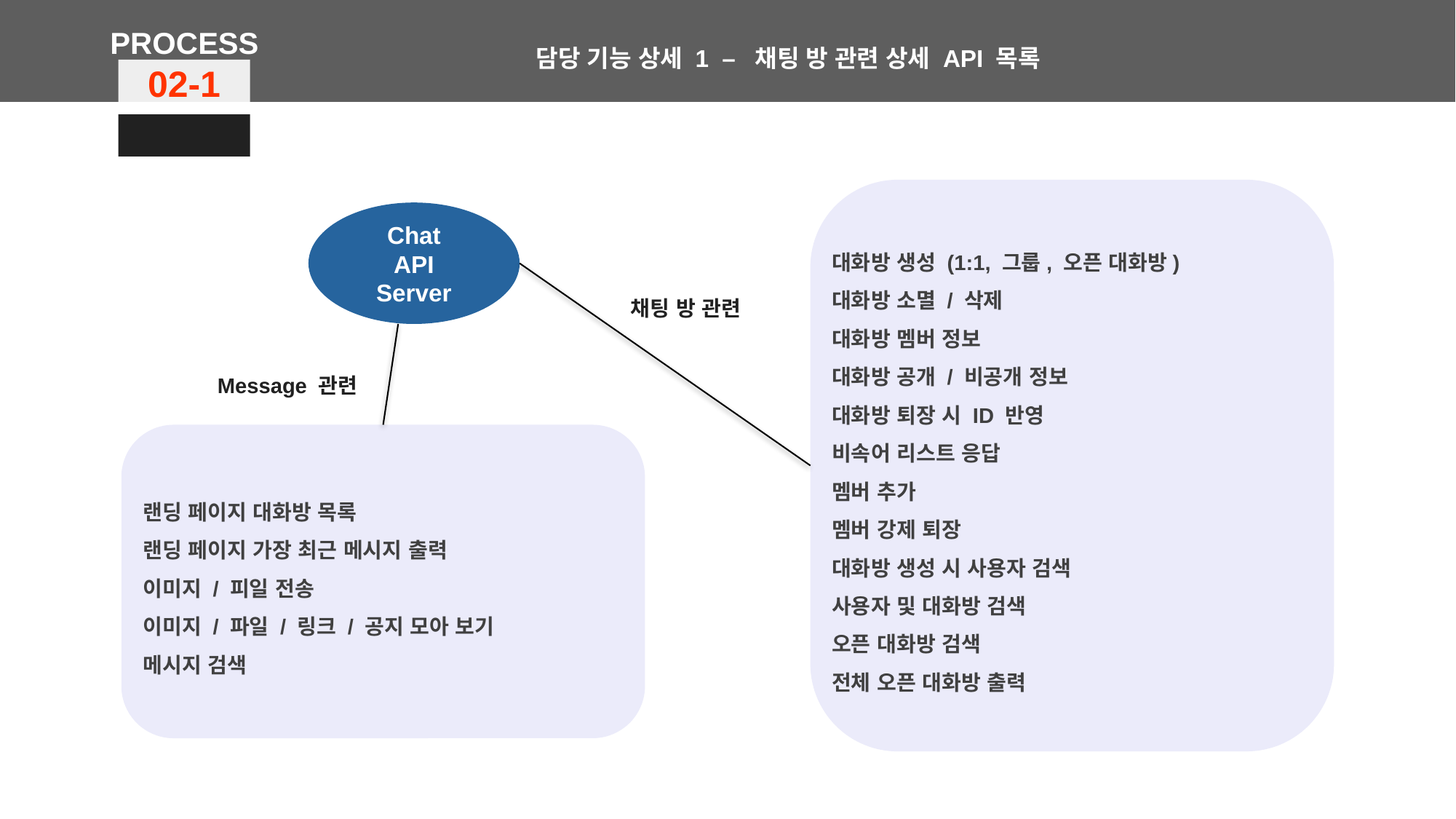

PROCESS
담당 기능 상세 1  –  채팅 방 관련 상세 API 목록
02-1

대화방 생성 (1:1, 그룹, 오픈 대화방)
대화방 소멸 / 삭제
대화방 멤버 정보
대화방 공개 / 비공개 정보
대화방 퇴장 시 ID 반영
비속어 리스트 응답
멤버 추가
멤버 강제 퇴장
대화방 생성 시 사용자 검색
사용자 및 대화방 검색
오픈 대화방 검색
전체 오픈 대화방 출력
Chat
API
Server

채팅 방 관련
Message 관련
랜딩 페이지 대화방 목록
랜딩 페이지 가장 최근 메시지 출력
이미지 / 피일 전송
이미지 / 파일 / 링크 / 공지 모아 보기
메시지 검색